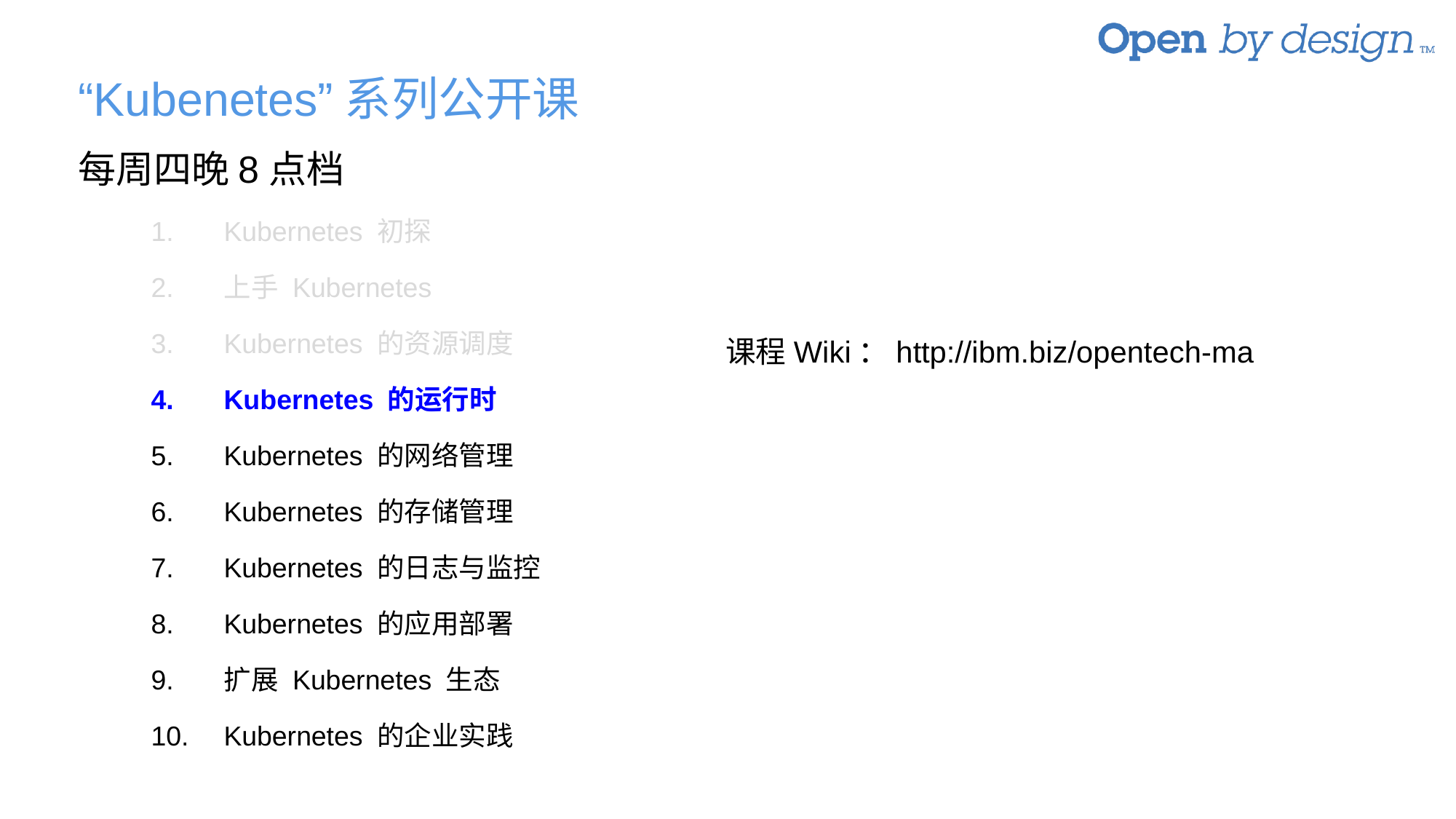

# “Kubenetes”系列公开课
每周四晚8点档
Kubernetes 初探
上手 Kubernetes
Kubernetes 的资源调度
Kubernetes 的运行时
Kubernetes 的网络管理
Kubernetes 的存储管理
Kubernetes 的日志与监控
Kubernetes 的应用部署
扩展 Kubernetes 生态
Kubernetes 的企业实践
课程Wiki：http://ibm.biz/opentech-ma
2